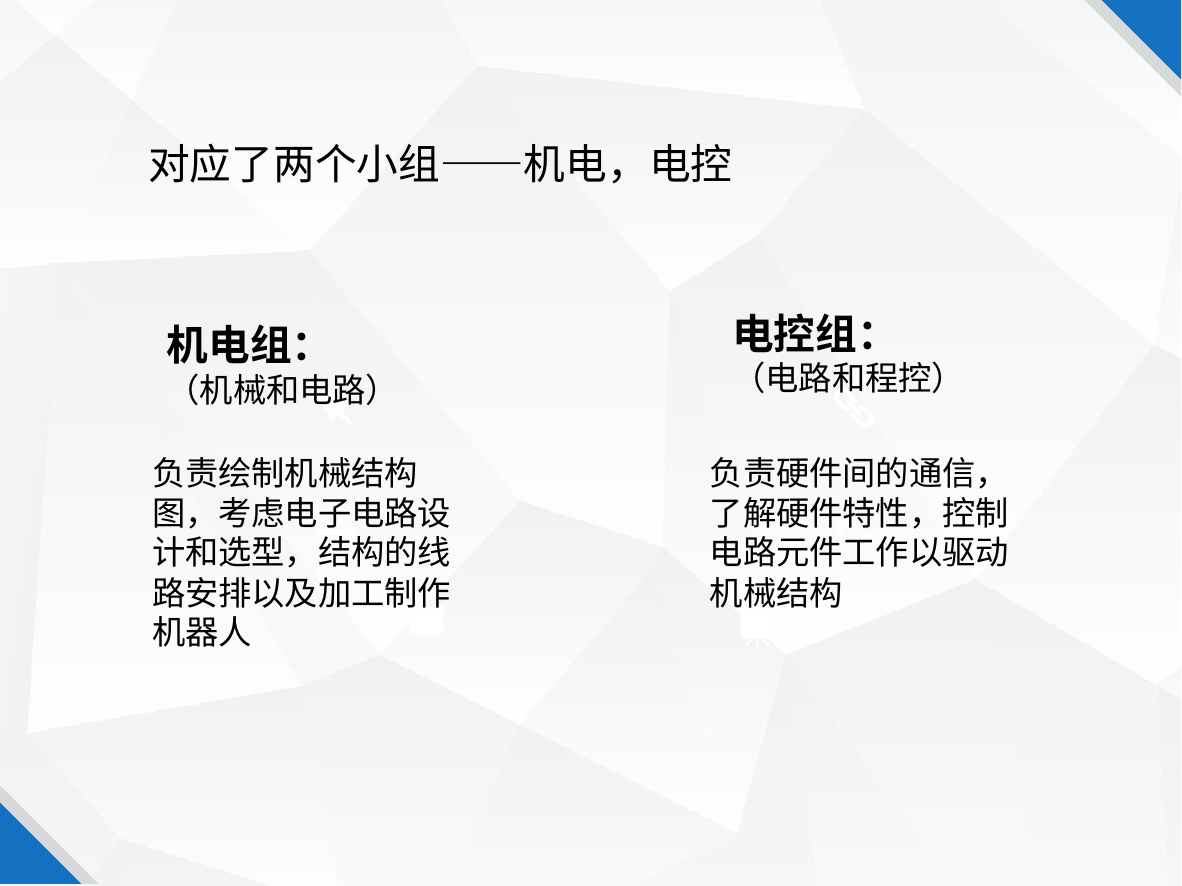

对应了两个小组——机电，电控
电控组：
（电路和程控）
机电组：
（机械和电路）

负责绘制机械结构图，考虑电子电路设计和选型，结构的线路安排以及加工制作机器人
负责硬件间的通信，了解硬件特性，控制电路元件工作以驱动机械结构